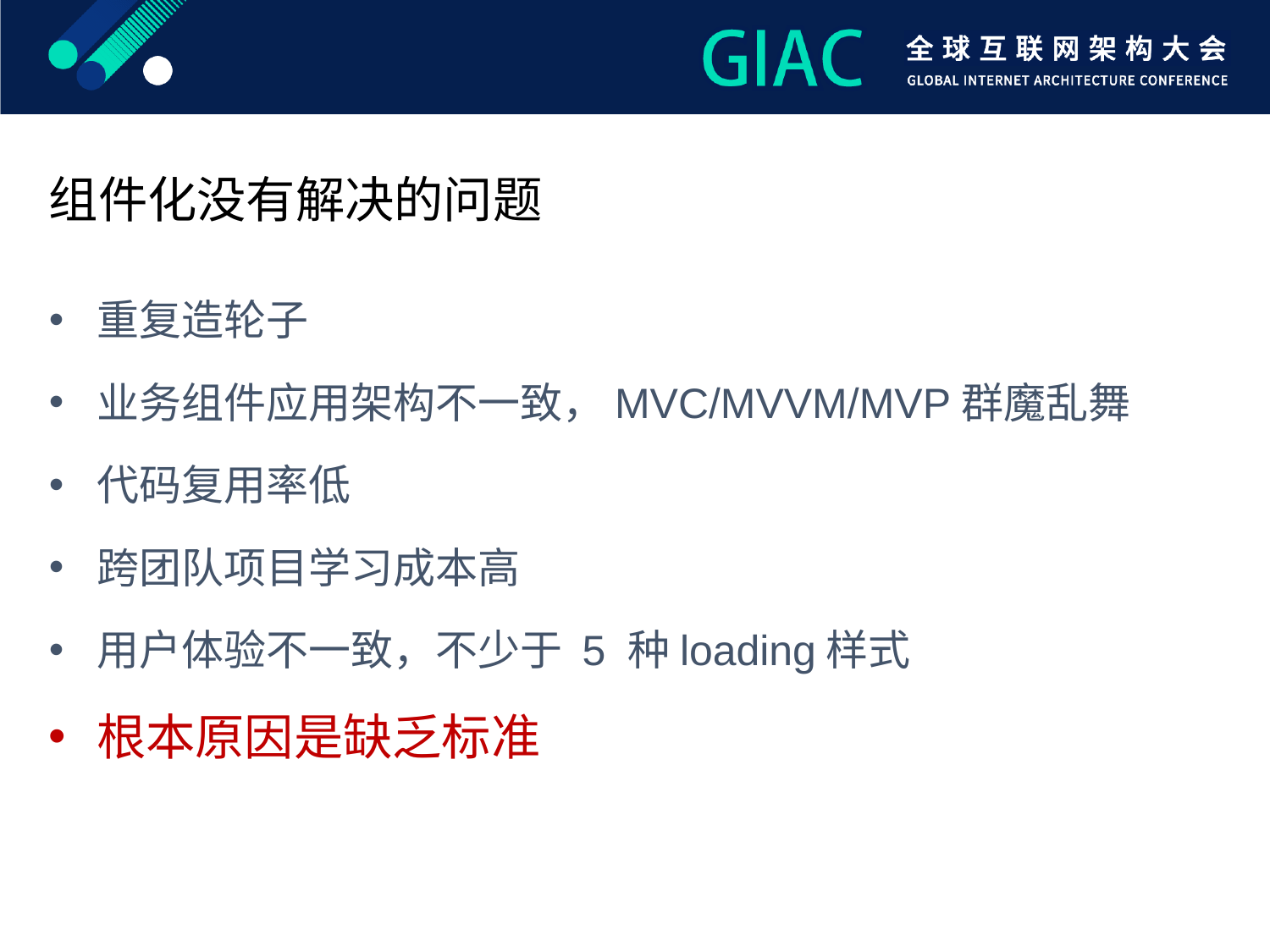

组件化没有解决的问题
重复造轮子
业务组件应用架构不一致，MVC/MVVM/MVP群魔乱舞
代码复用率低
跨团队项目学习成本高
用户体验不一致，不少于 5 种loading样式
根本原因是缺乏标准